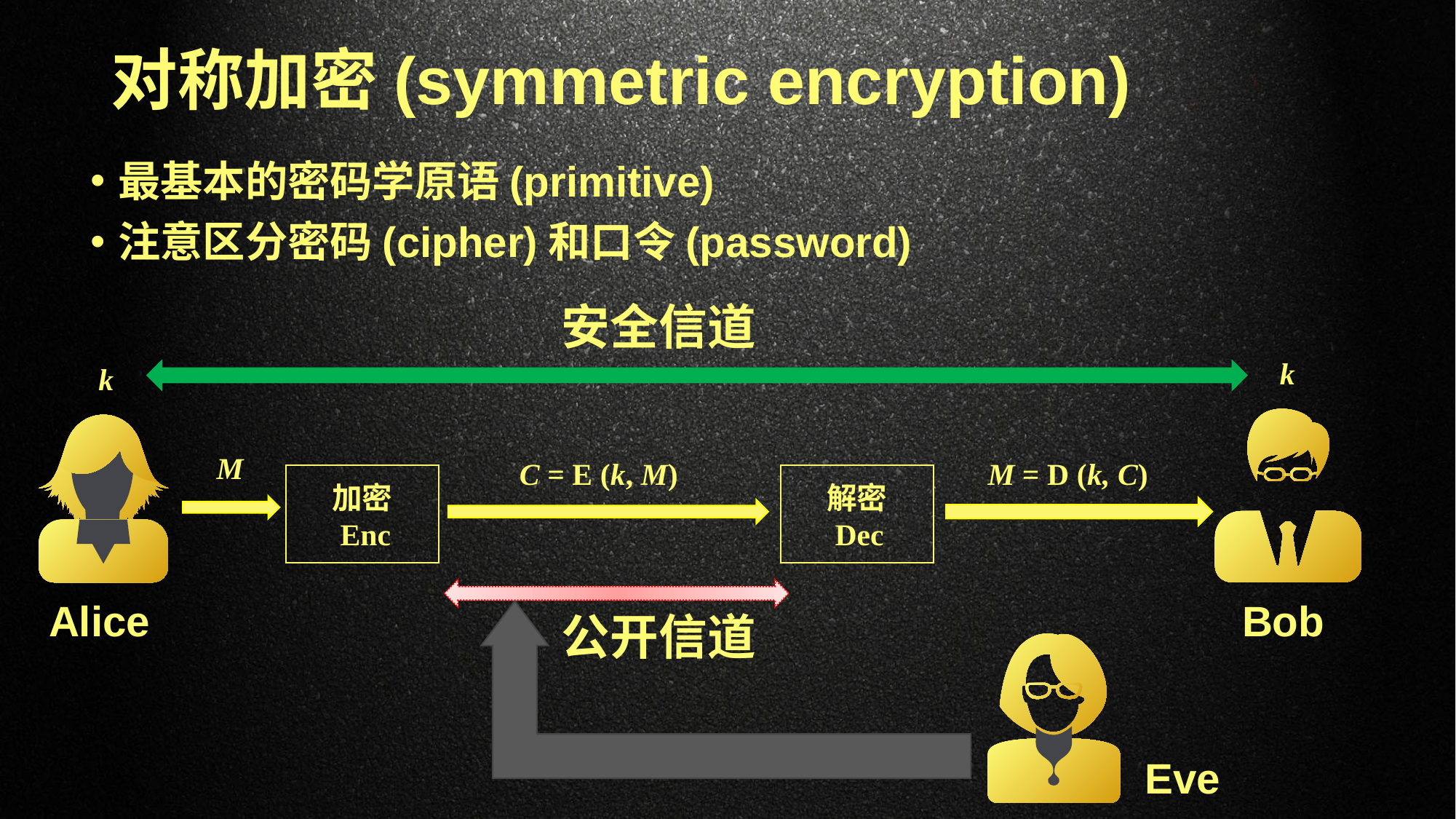

# 对称加密(symmetric encryption)
最基本的密码学原语(primitive)
注意区分密码(cipher)和口令(password)
安全信道
k
k

M
C = E (k, M)
M = D (k, C)

加密
 Enc
解密
 Dec

Alice
Bob

公开信道

Eve